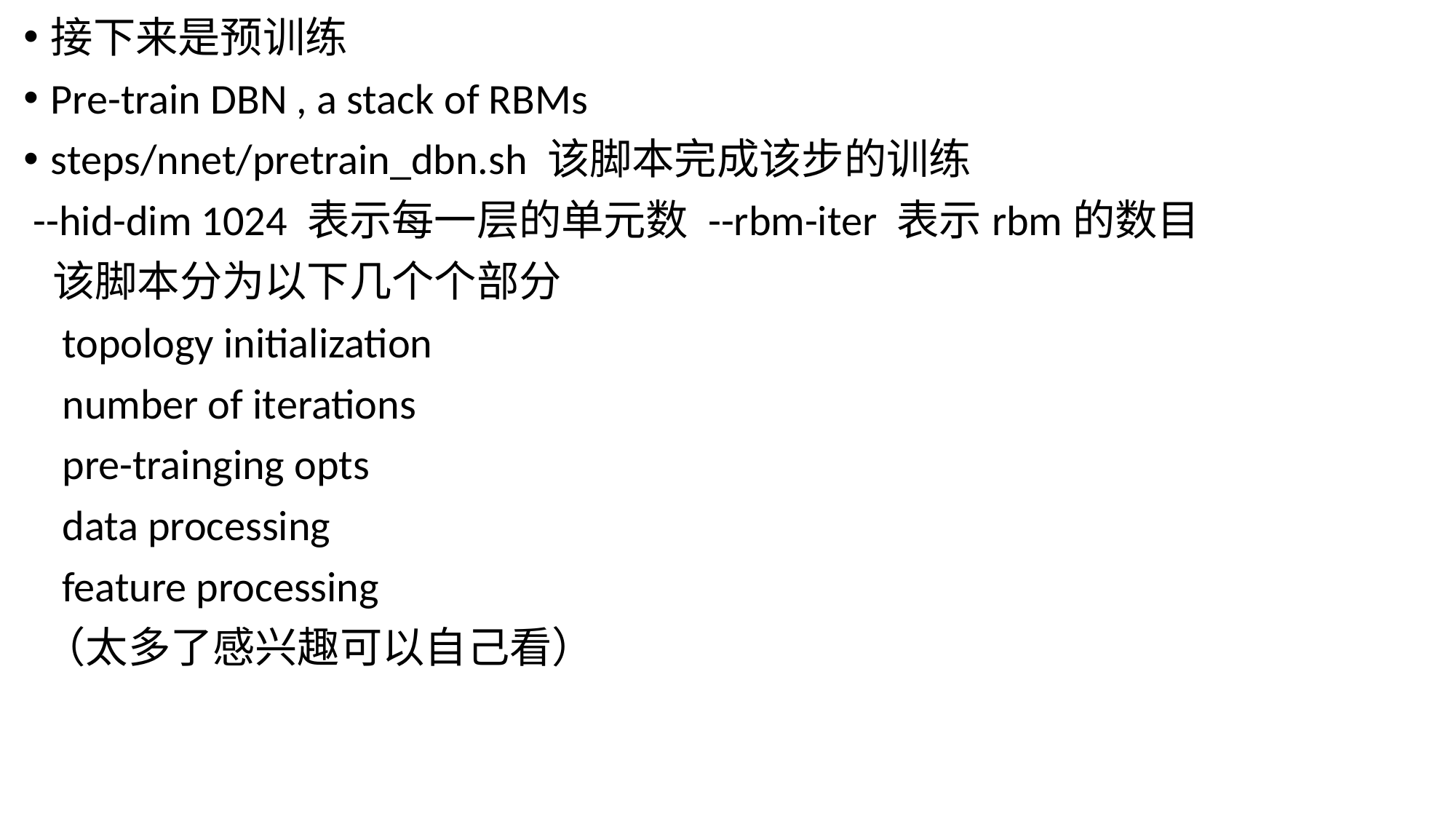

接下来是预训练
Pre-train DBN , a stack of RBMs
steps/nnet/pretrain_dbn.sh 该脚本完成该步的训练
 --hid-dim 1024 表示每一层的单元数 --rbm-iter 表示rbm的数目
  该脚本分为以下几个个部分
    topology initialization
    number of iterations
    pre-trainging opts
    data processing
    feature processing
 （太多了感兴趣可以自己看）